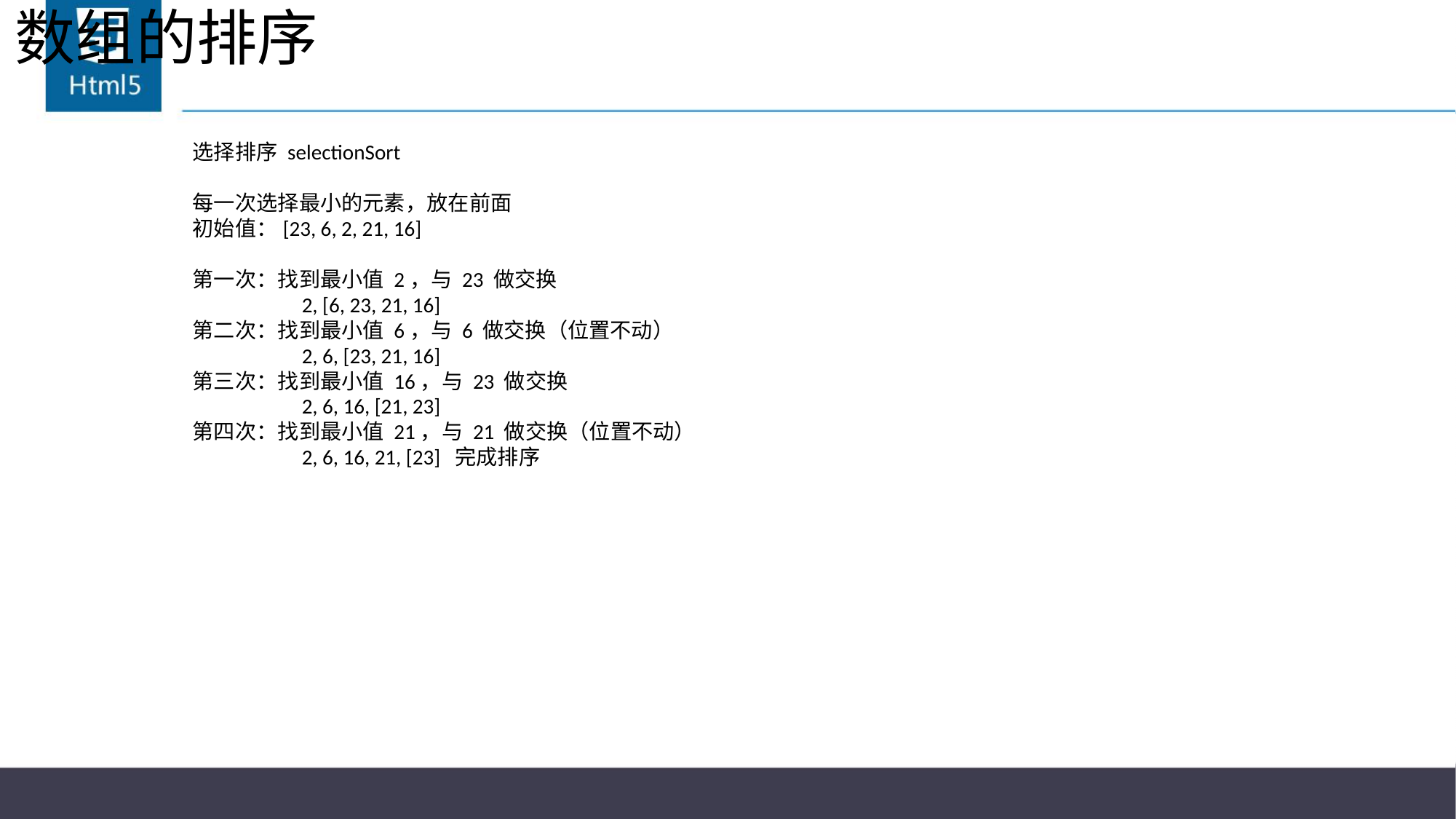

# 数组的排序
选择排序 selectionSort

每一次选择最小的元素，放在前面
初始值：[23, 6, 2, 21, 16]

第一次：找到最小值 2，与 23 做交换
	2, [6, 23, 21, 16]
第二次：找到最小值 6，与 6 做交换（位置不动）
	2, 6, [23, 21, 16]
第三次：找到最小值 16，与 23 做交换
	2, 6, 16, [21, 23]
第四次：找到最小值 21，与 21 做交换（位置不动）
	2, 6, 16, 21, [23]  完成排序